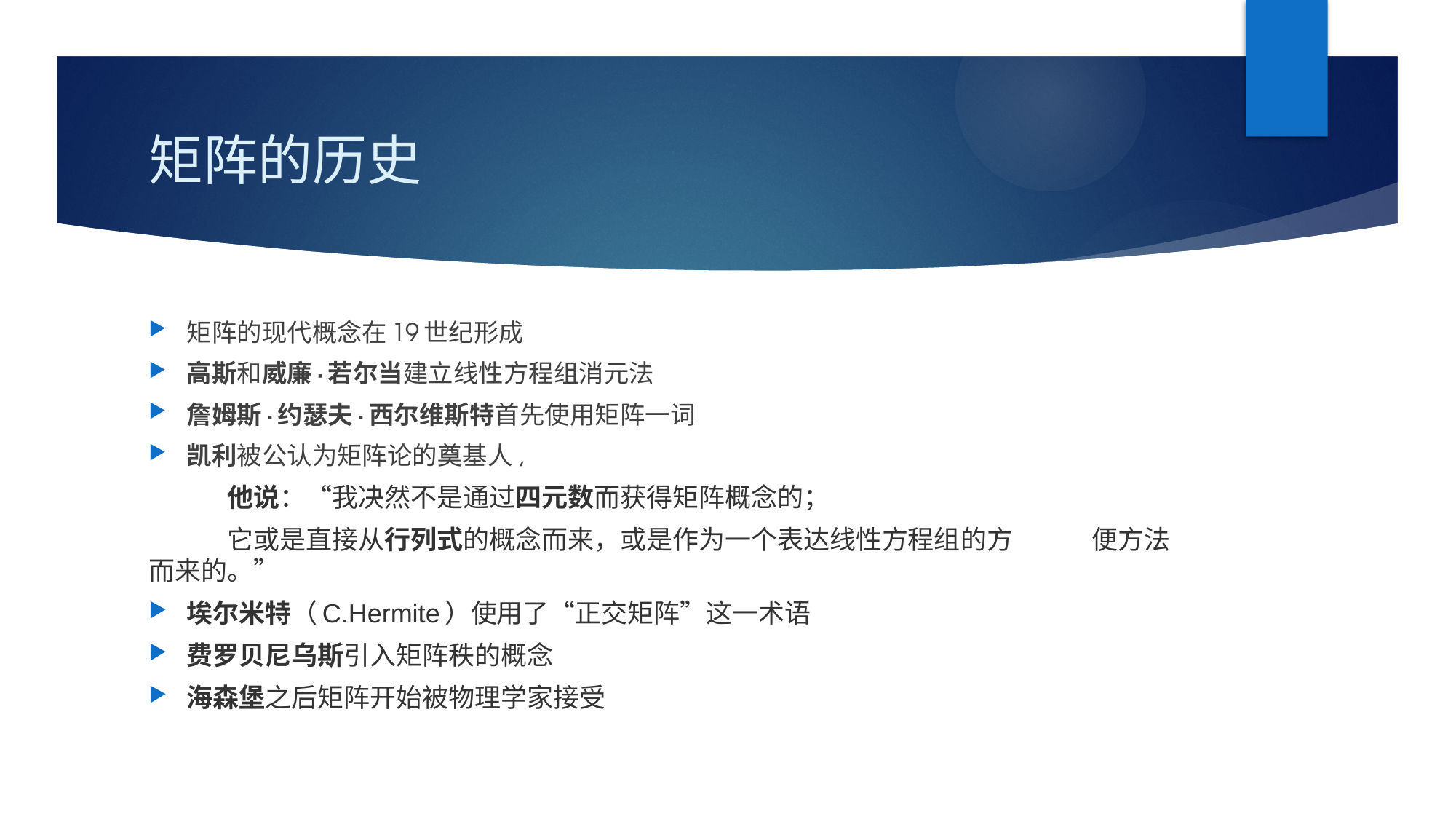

# 矩阵的历史
矩阵的现代概念在19世纪形成
高斯和威廉·若尔当建立线性方程组消元法
詹姆斯·约瑟夫·西尔维斯特首先使用矩阵一词
凯利被公认为矩阵论的奠基人,
	他说：“我决然不是通过四元数而获得矩阵概念的；
	它或是直接从行列式的概念而来，或是作为一个表达线性方程组的方	便方法而来的。”
埃尔米特（C.Hermite）使用了“正交矩阵”这一术语
费罗贝尼乌斯引入矩阵秩的概念
海森堡之后矩阵开始被物理学家接受